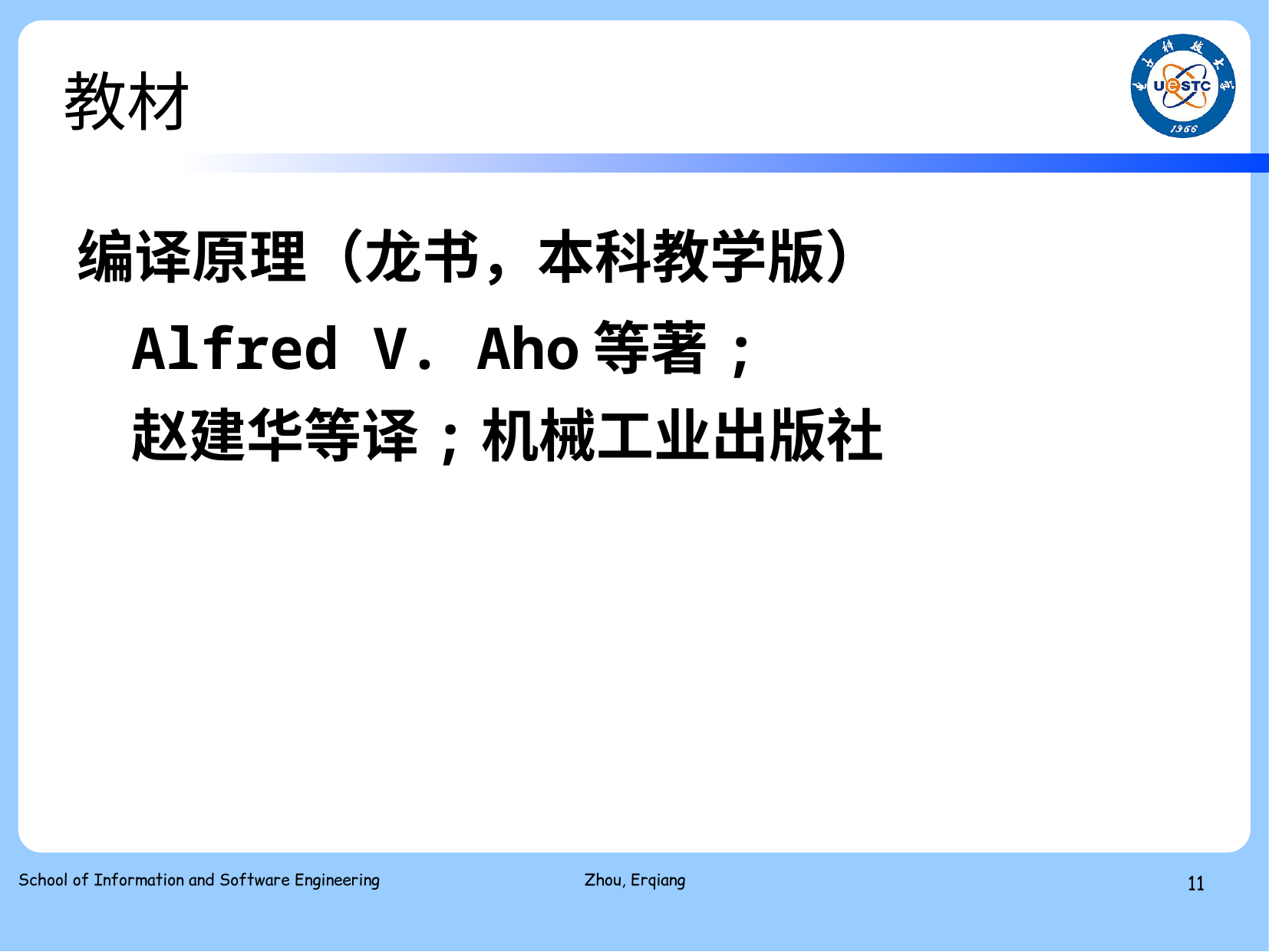

# 教材
编译原理（龙书，本科教学版）
Alfred V. Aho等著;
赵建华等译;机械工业出版社

School of Information and Software Engineering
Zhou, Erqiang
11